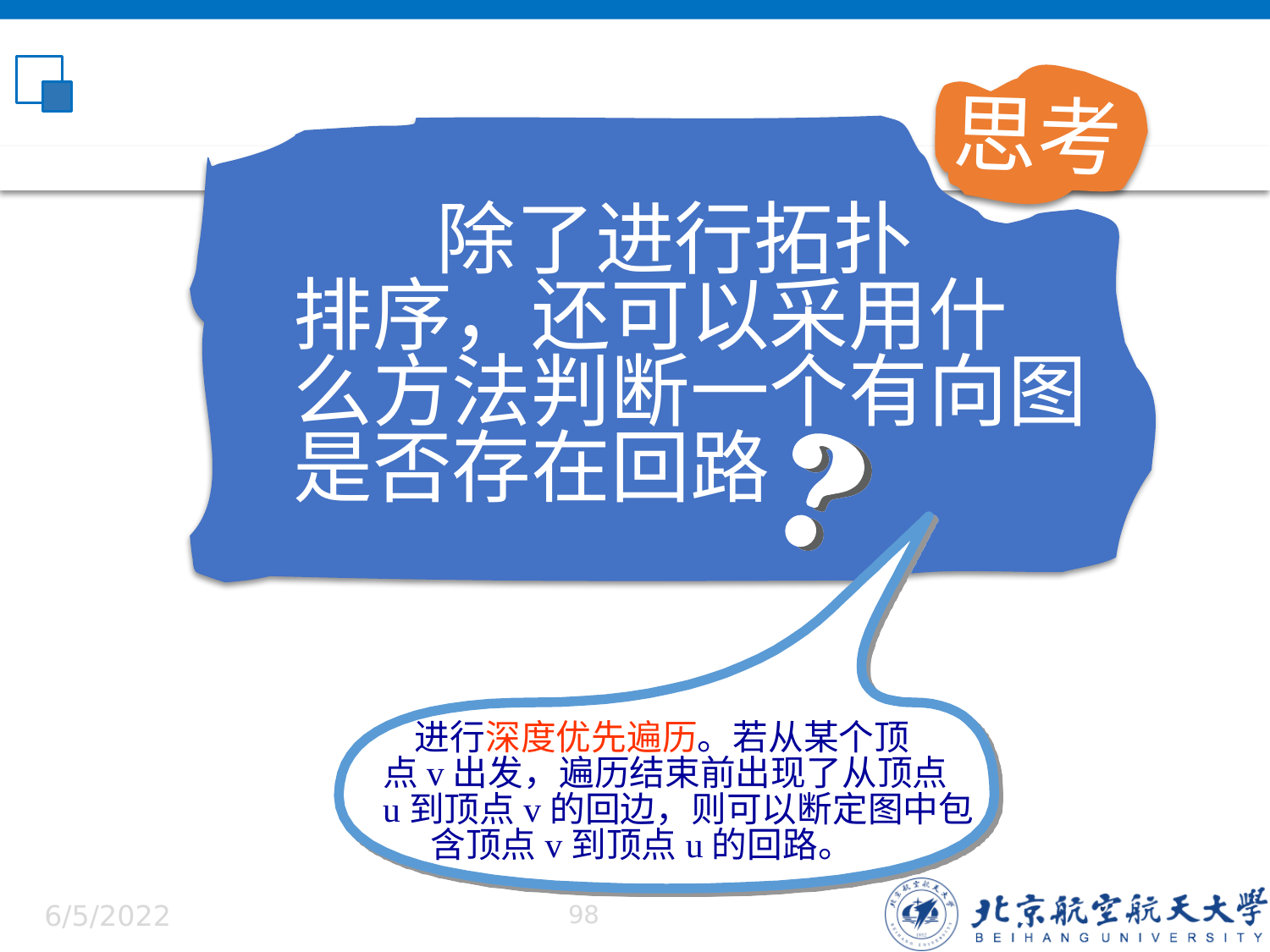

思考

       除了进行拓扑
排序，还可以采用什
么方法判断一个有向图
是否存在回路

   进行深度优先遍历。若从某个顶
点v出发，遍历结束前出现了从顶点
u到顶点v的回边，则可以断定图中包
     含顶点v到顶点u的回路。
6/5/2022
98